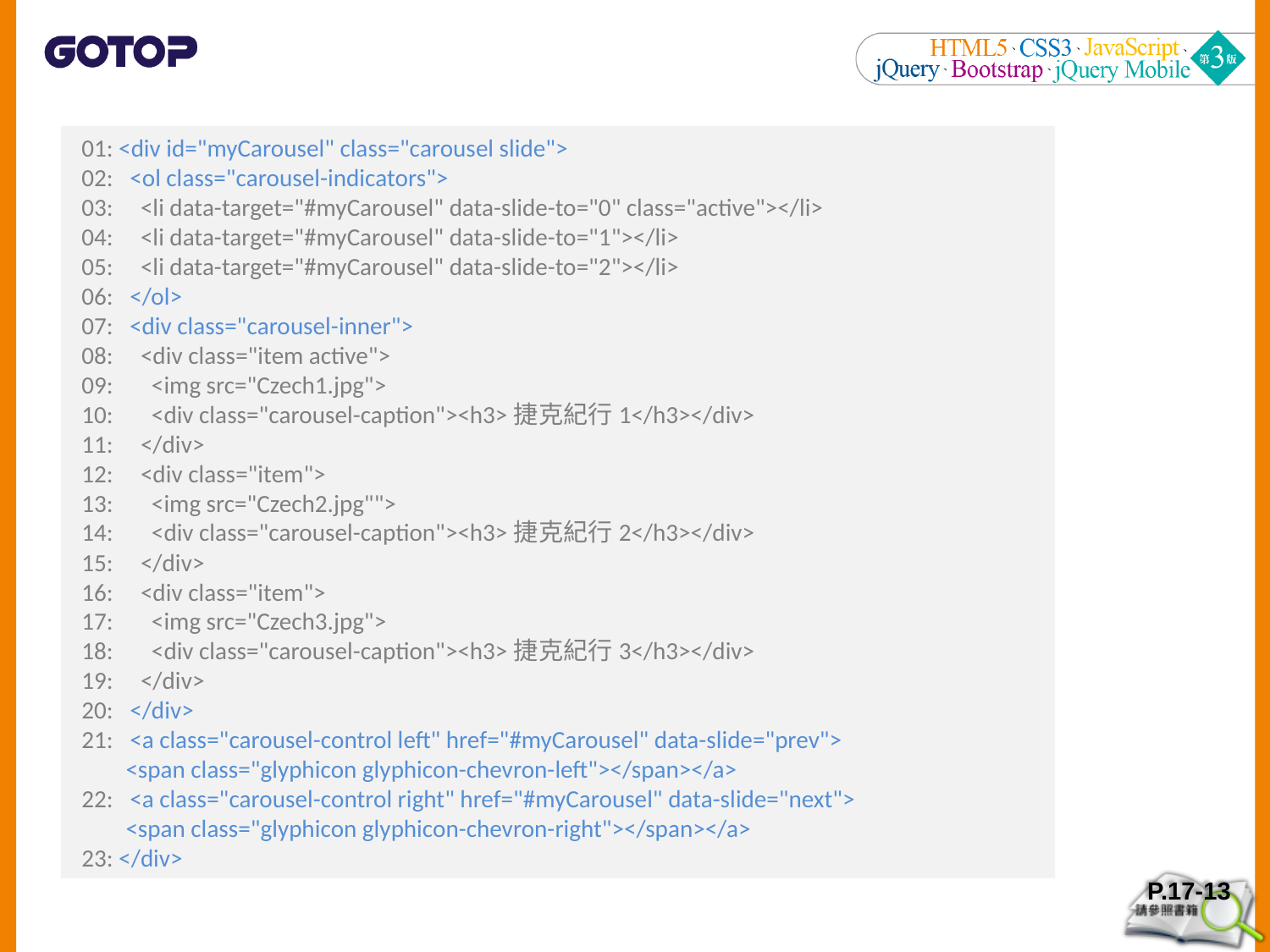

01: <div id="myCarousel" class="carousel slide">
02:   <ol class="carousel-indicators">
03:     <li data-target="#myCarousel" data-slide-to="0" class="active"></li>
04:     <li data-target="#myCarousel" data-slide-to="1"></li>
05:     <li data-target="#myCarousel" data-slide-to="2"></li>
06:   </ol>
07:   <div class="carousel-inner">
08:     <div class="item active">
09:       <img src="Czech1.jpg">
10:       <div class="carousel-caption"><h3>捷克紀行1</h3></div>
11:     </div>
12:     <div class="item">
13:       <img src="Czech2.jpg"">
14:       <div class="carousel-caption"><h3>捷克紀行2</h3></div>
15:     </div>
16:     <div class="item">
17:       <img src="Czech3.jpg">
18:       <div class="carousel-caption"><h3>捷克紀行3</h3></div>
19:     </div>
20:   </div>
21:   <a class="carousel-control left" href="#myCarousel" data-slide="prev">
        <span class="glyphicon glyphicon-chevron-left"></span></a>
22:   <a class="carousel-control right" href="#myCarousel" data-slide="next">
        <span class="glyphicon glyphicon-chevron-right"></span></a>
23: </div>
P.17-13